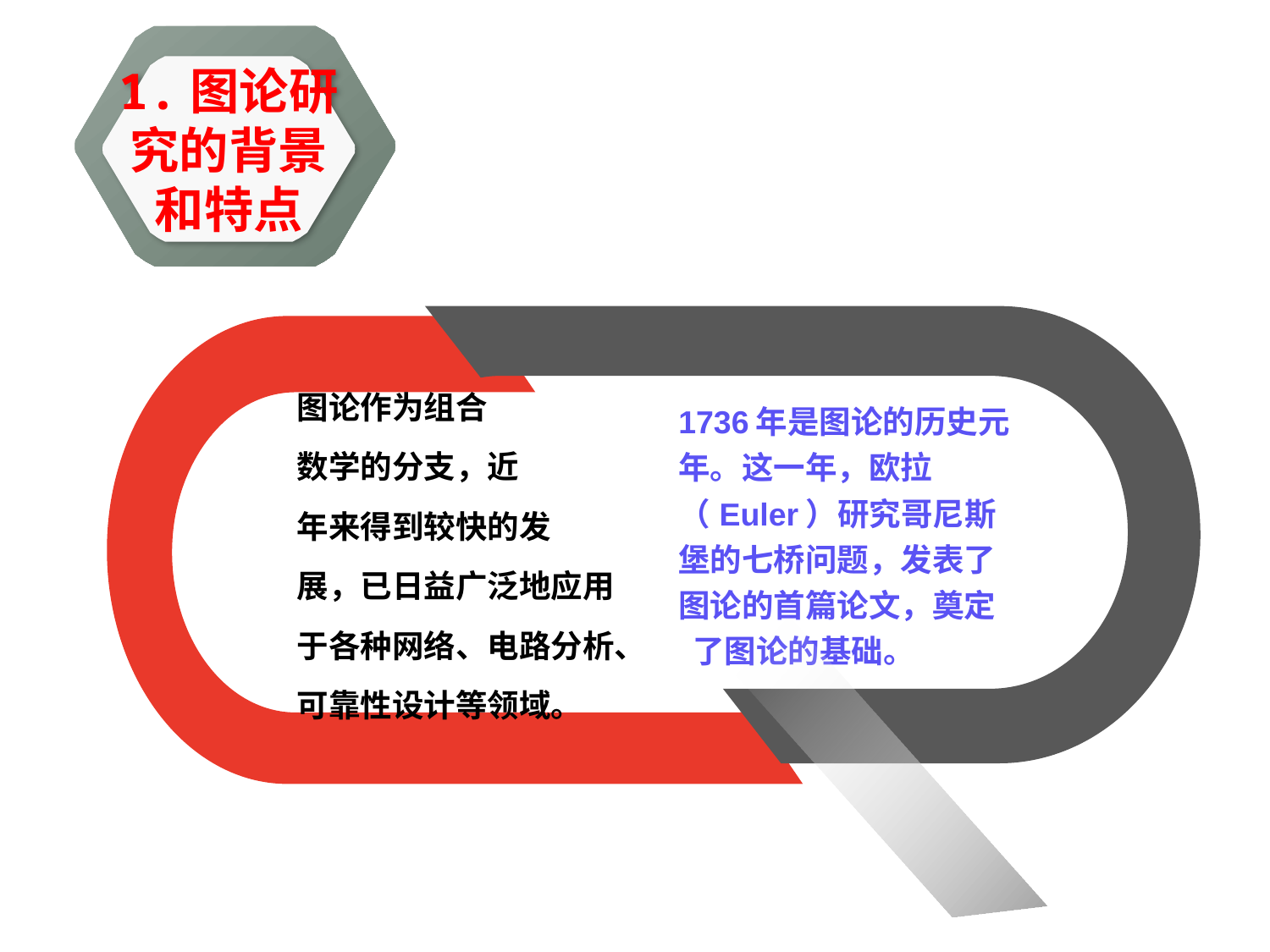

#

1.图论研究的背景和特点
1736年是图论的历史元年。这一年，欧拉（Euler）研究哥尼斯堡的七桥问题，发表了图论的首篇论文，奠定     了图论的基础。

图论作为组合
数学的分支，近
年来得到较快的发
展，已日益广泛地应用于各种网络、电路分析、可靠性设计等领域。